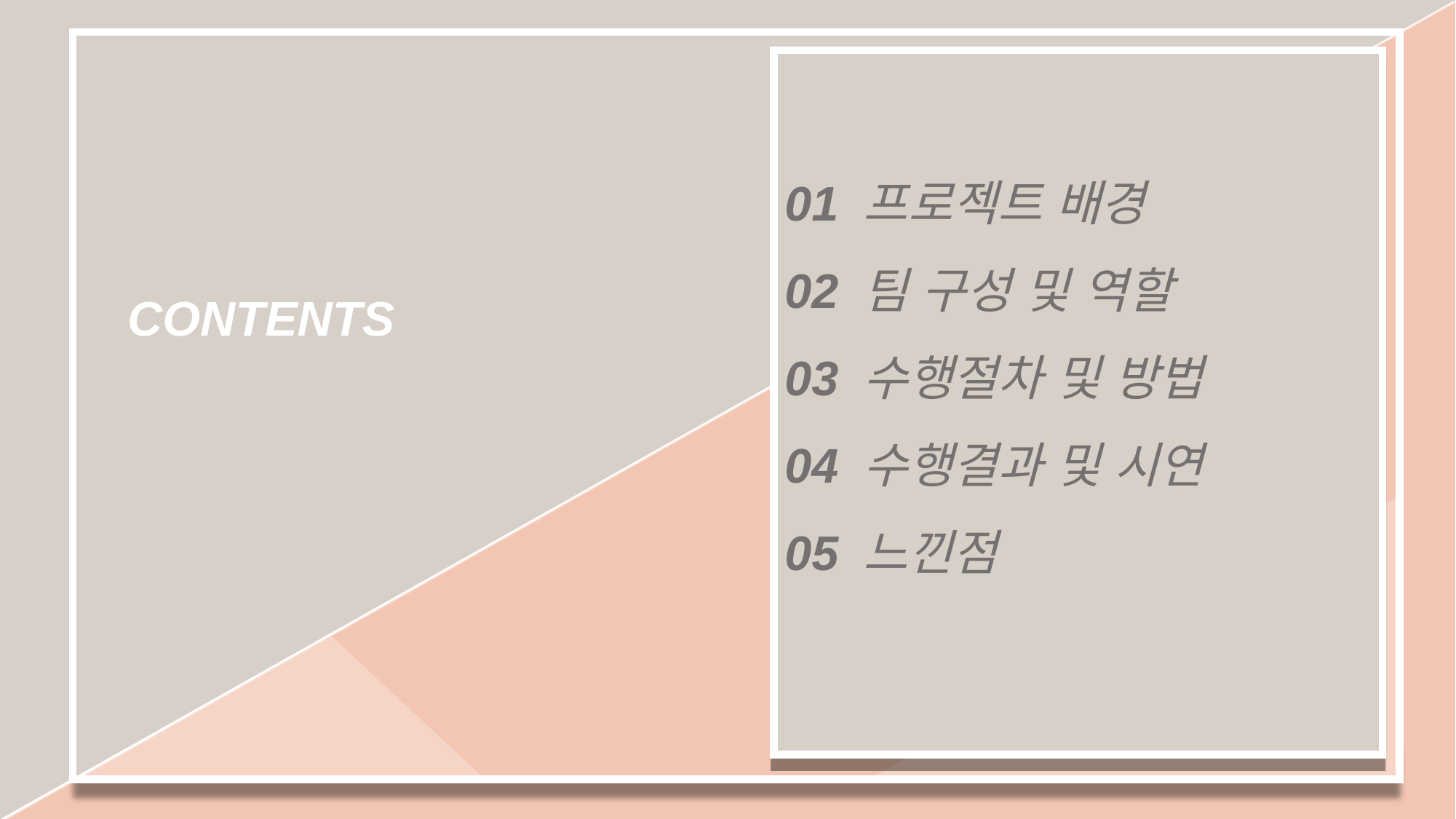

01 프로젝트 배경
02 팀 구성 및 역할
03 수행절차 및 방법
04 수행결과 및 시연
05 느낀점

CONTENTS